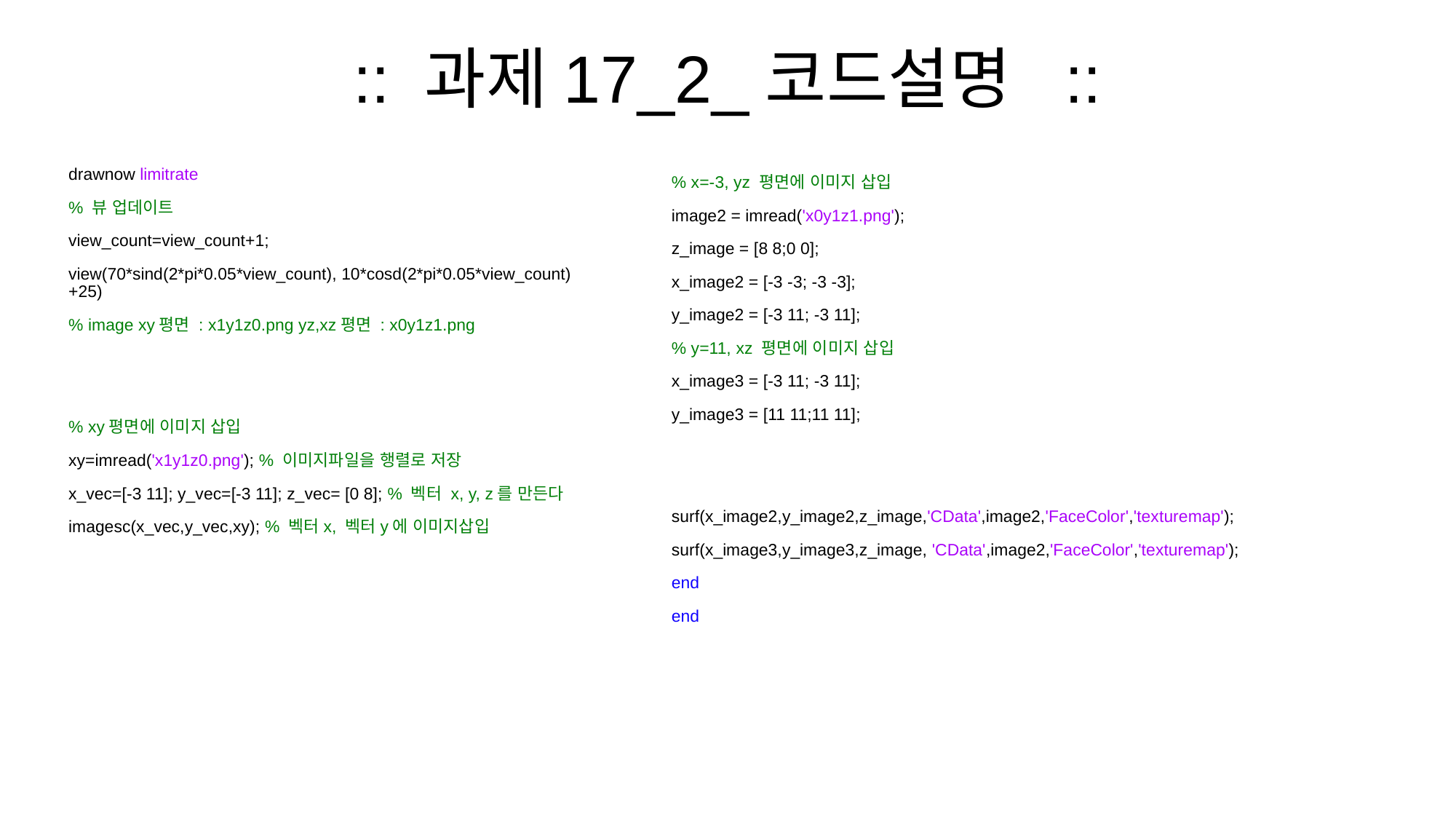

# :: 과제17_2_코드설명  ::
drawnow limitrate
% 뷰 업데이트
view_count=view_count+1;
view(70*sind(2*pi*0.05*view_count), 10*cosd(2*pi*0.05*view_count)+25)
% image xy평면 : x1y1z0.png yz,xz평면 : x0y1z1.png

% xy평면에 이미지 삽입
xy=imread('x1y1z0.png'); % 이미지파일을 행렬로 저장
x_vec=[-3 11]; y_vec=[-3 11]; z_vec= [0 8]; % 벡터 x, y, z를 만든다
imagesc(x_vec,y_vec,xy); % 벡터x, 벡터y에 이미지삽입
% x=-3, yz 평면에 이미지 삽입
image2 = imread('x0y1z1.png');
z_image = [8 8;0 0];
x_image2 = [-3 -3; -3 -3];
y_image2 = [-3 11; -3 11];
% y=11, xz 평면에 이미지 삽입
x_image3 = [-3 11; -3 11];
y_image3 = [11 11;11 11];

surf(x_image2,y_image2,z_image,'CData',image2,'FaceColor','texturemap');
surf(x_image3,y_image3,z_image, 'CData',image2,'FaceColor','texturemap');
end
end